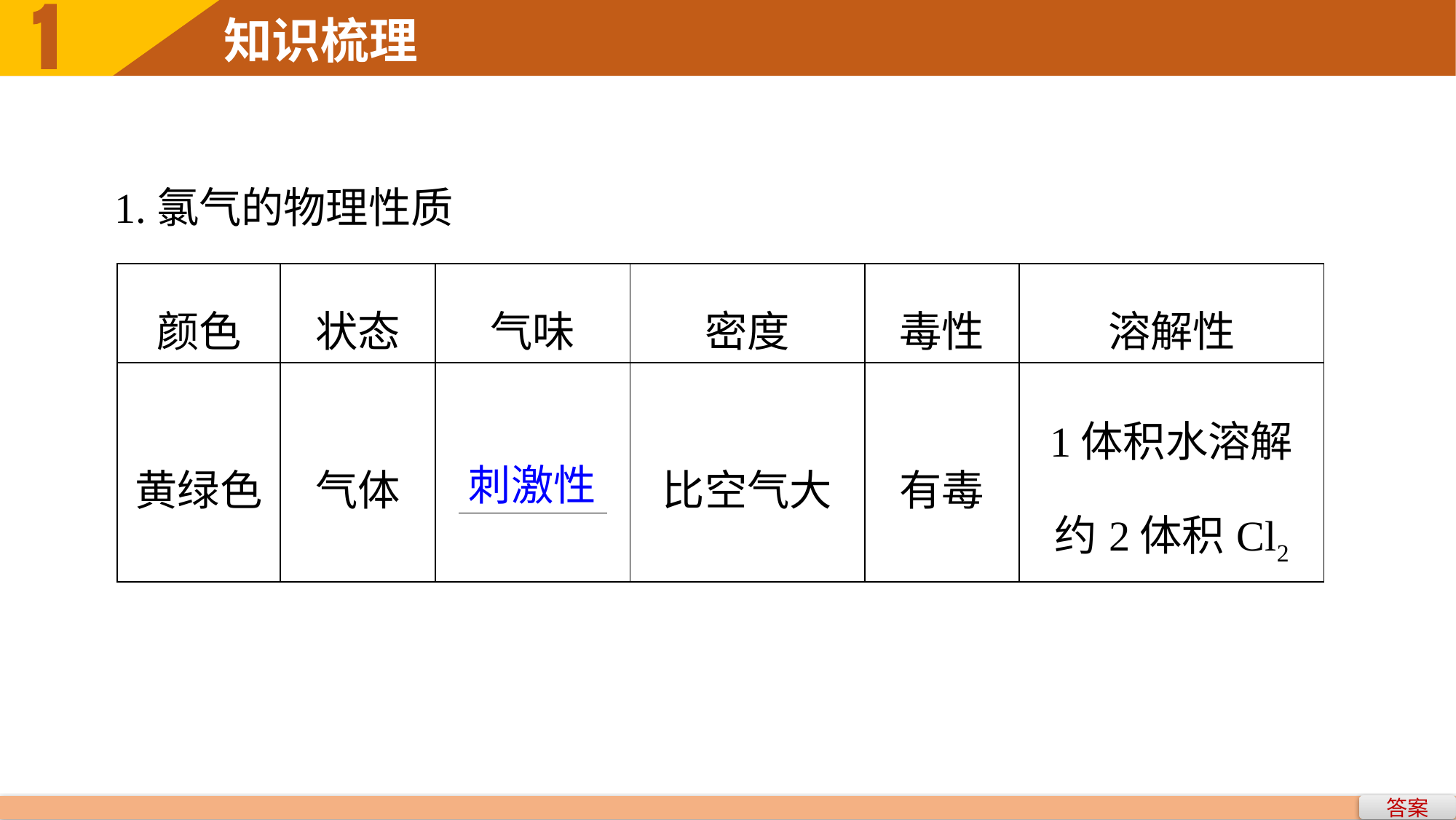

1.氯气的物理性质
| 颜色 | 状态 | 气味 | 密度 | 毒性 | 溶解性 |
| --- | --- | --- | --- | --- | --- |
| 黄绿色 | 气体 |  | 比空气大 | 有毒 | 1体积水溶解 约2体积Cl2 |
刺激性
答案